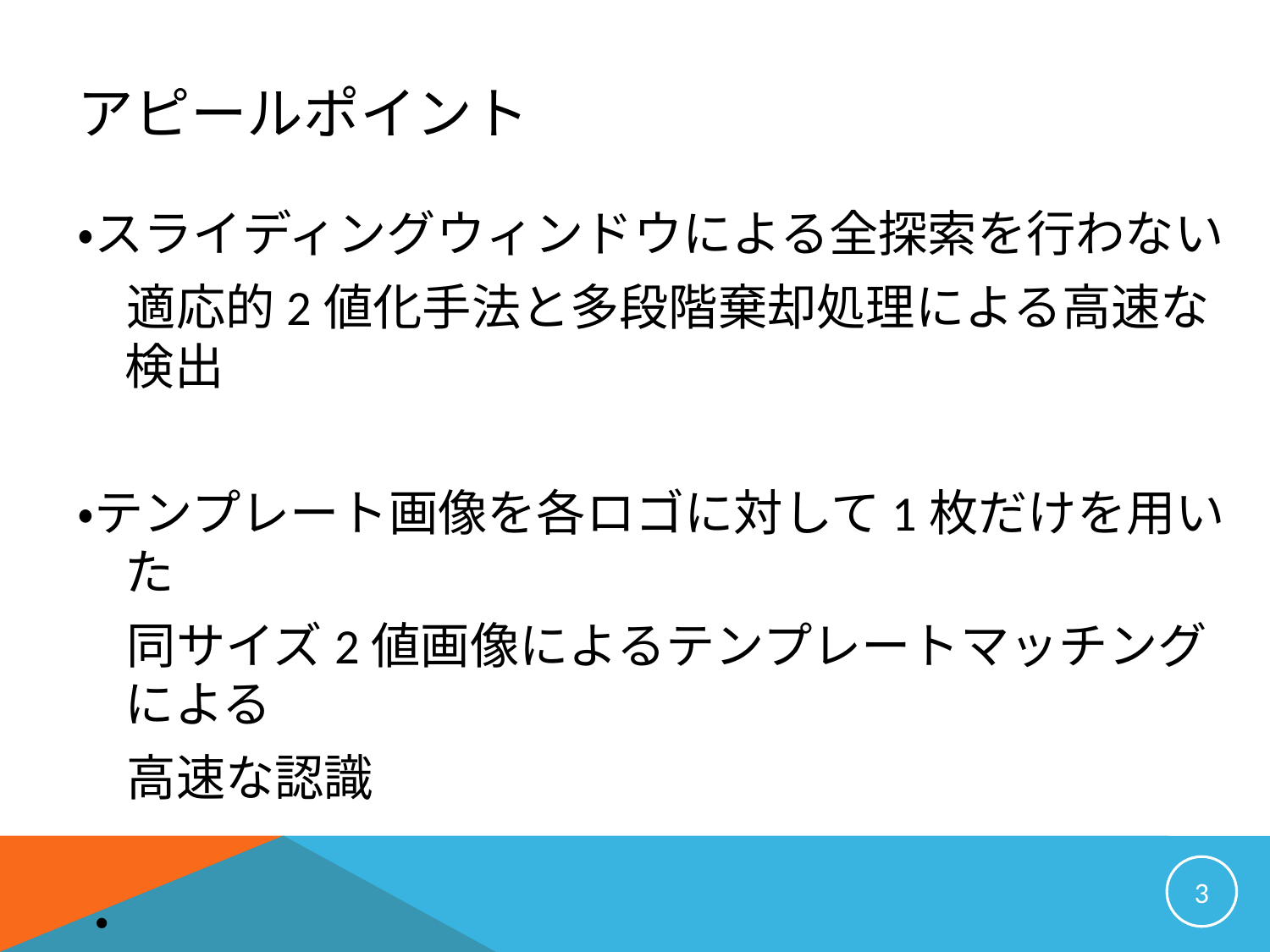

# アピールポイント
・スライディングウィンドウによる全探索を行わない
　適応的2値化手法と多段階棄却処理による高速な検出

・テンプレート画像を各ロゴに対して1枚だけを用いた
　同サイズ2値画像によるテンプレートマッチングによる
　高速な認識

・
3